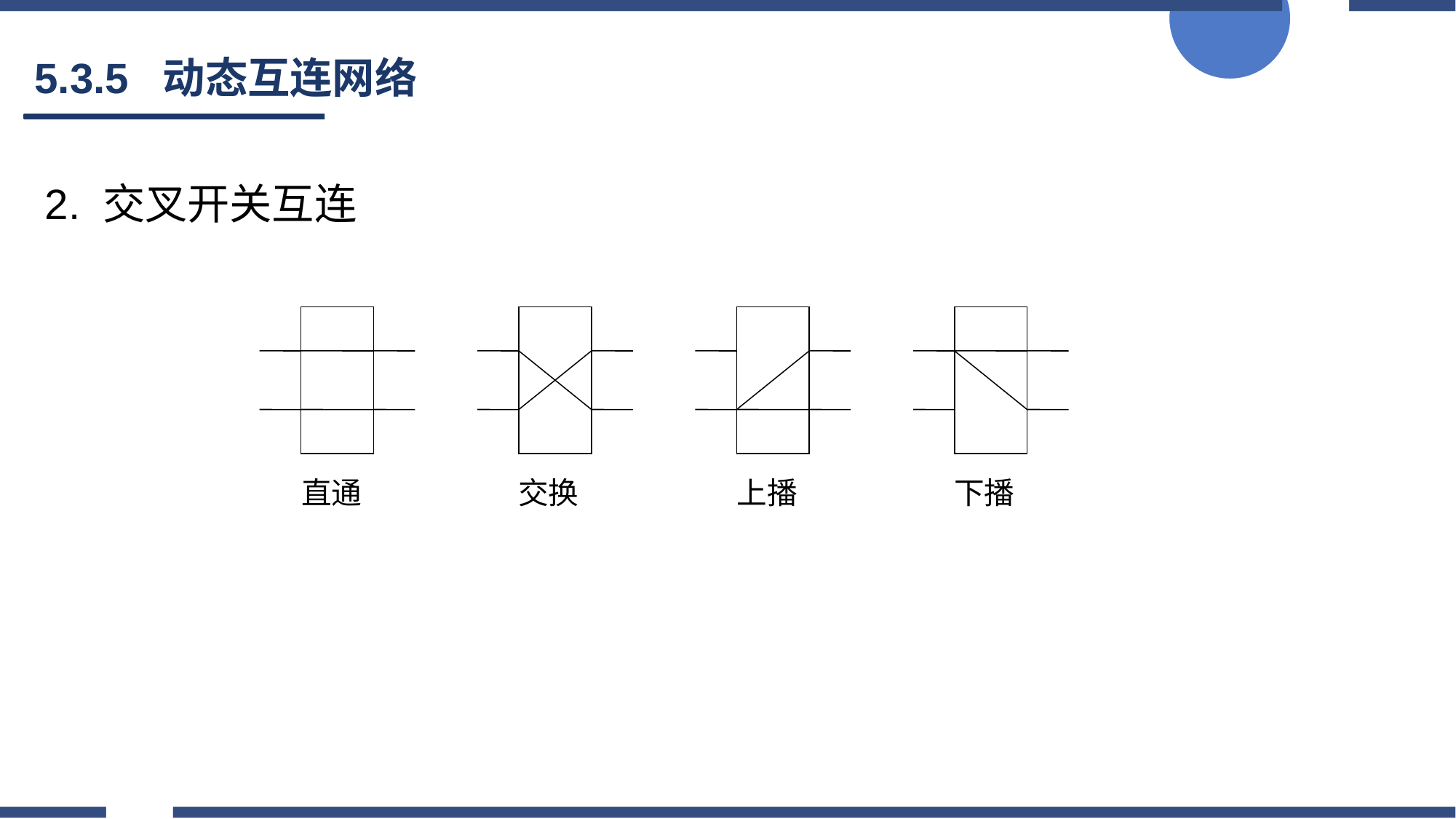

# 5.3.5  动态互连网络
2. 交叉开关互连

直通
交换
上播
下播